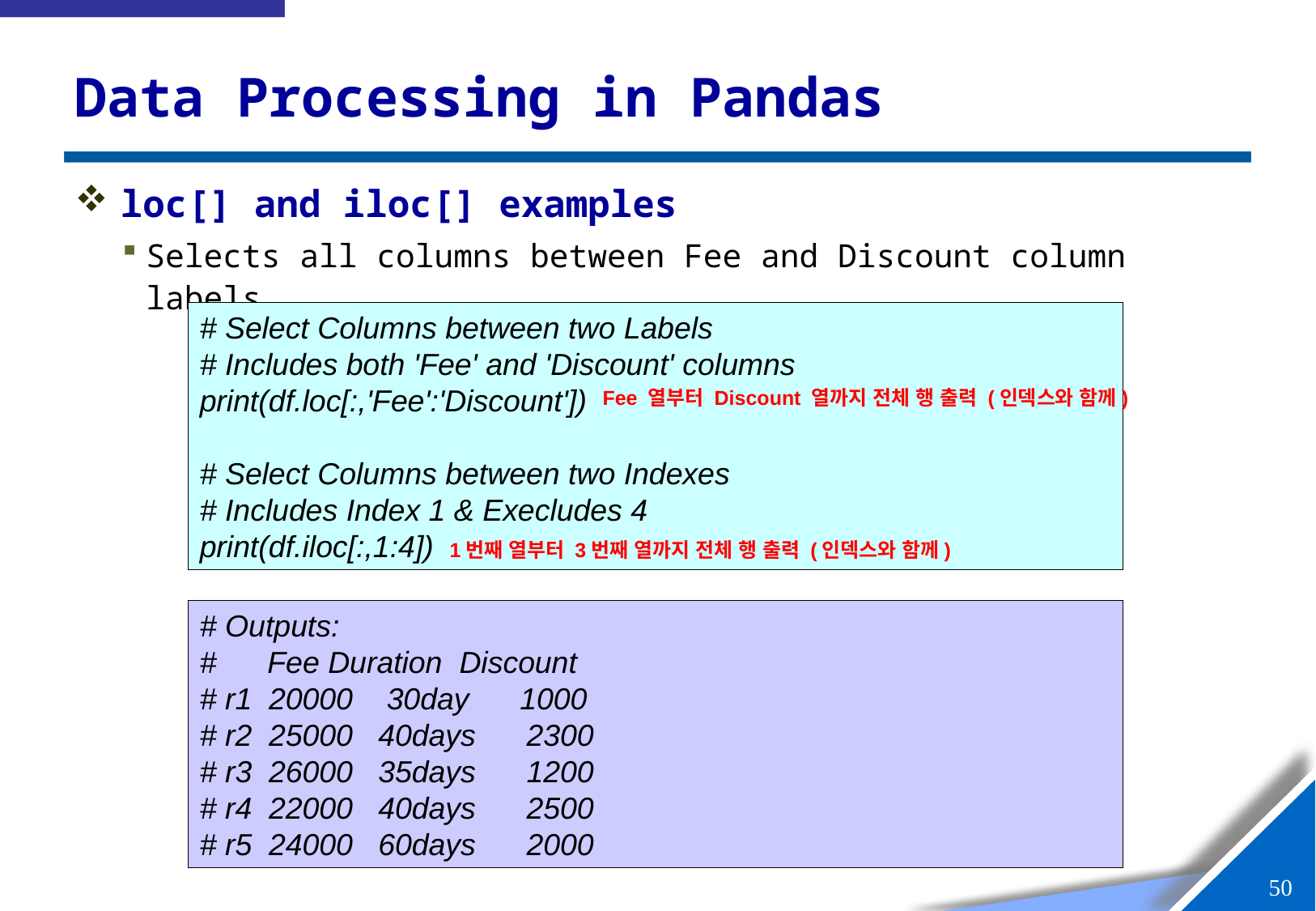

# Data Processing in Pandas
loc[] and iloc[] examples
Selects all columns between Fee and Discount column labels
# Select Columns between two Labels
# Includes both 'Fee' and 'Discount' columns
print(df.loc[:,'Fee':'Discount'])

# Select Columns between two Indexes
# Includes Index 1 & Execludes 4
print(df.iloc[:,1:4])
Fee 열부터 Discount 열까지 전체 행 출력 (인덱스와 함께)
1번째 열부터 3번째 열까지 전체 행 출력 (인덱스와 함께)
# Outputs:
#      Fee Duration  Discount
# r1  20000    30day      1000
# r2  25000   40days      2300
# r3  26000   35days      1200
# r4  22000   40days      2500
# r5  24000   60days      2000
50